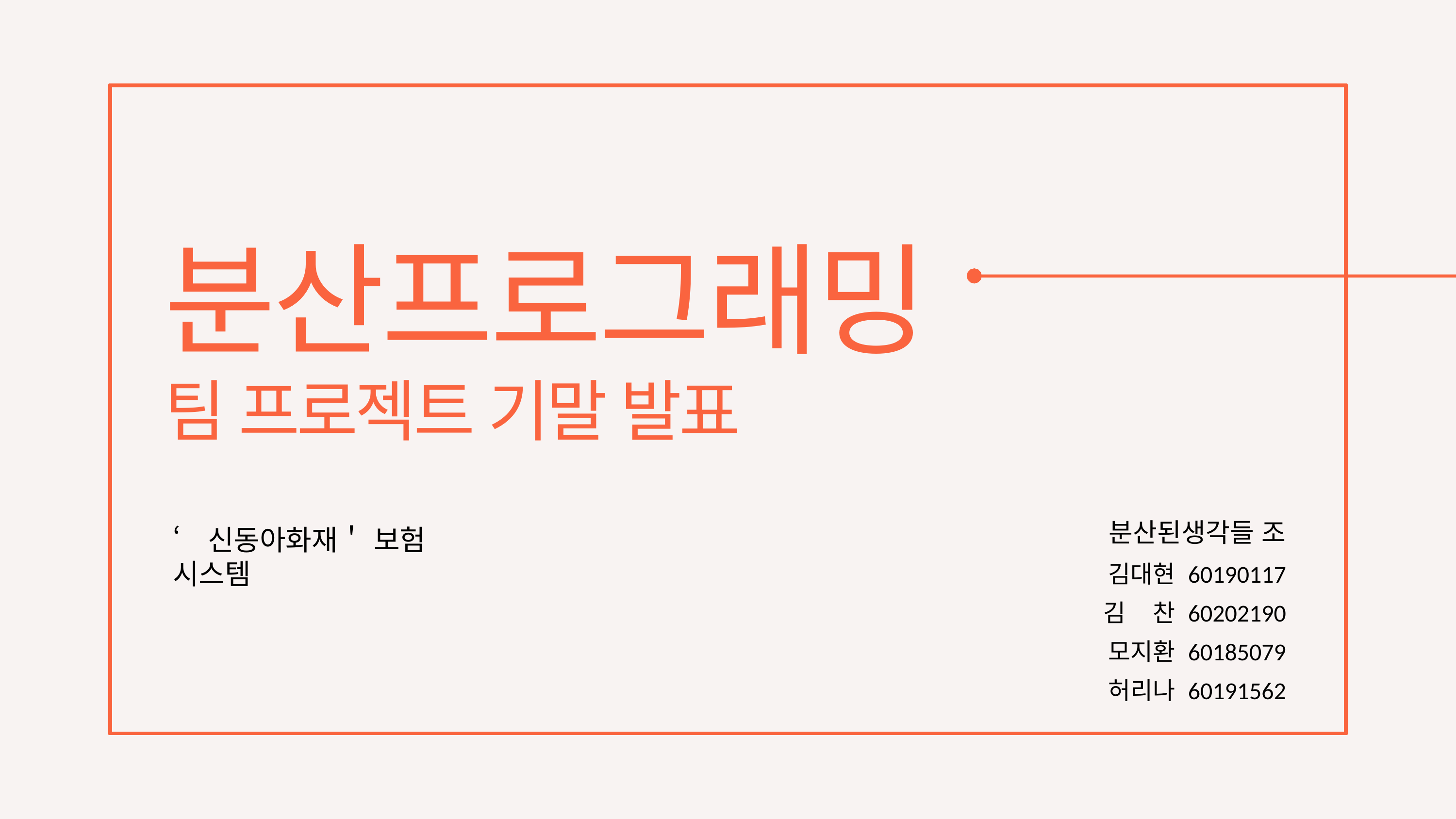

분산프로그래밍
팀 프로젝트 기말 발표
 분산된생각들 조
김대현 60190117
김    찬 60202190
모지환 60185079
허리나 60191562

‘신동아화재＇ 보험 시스템